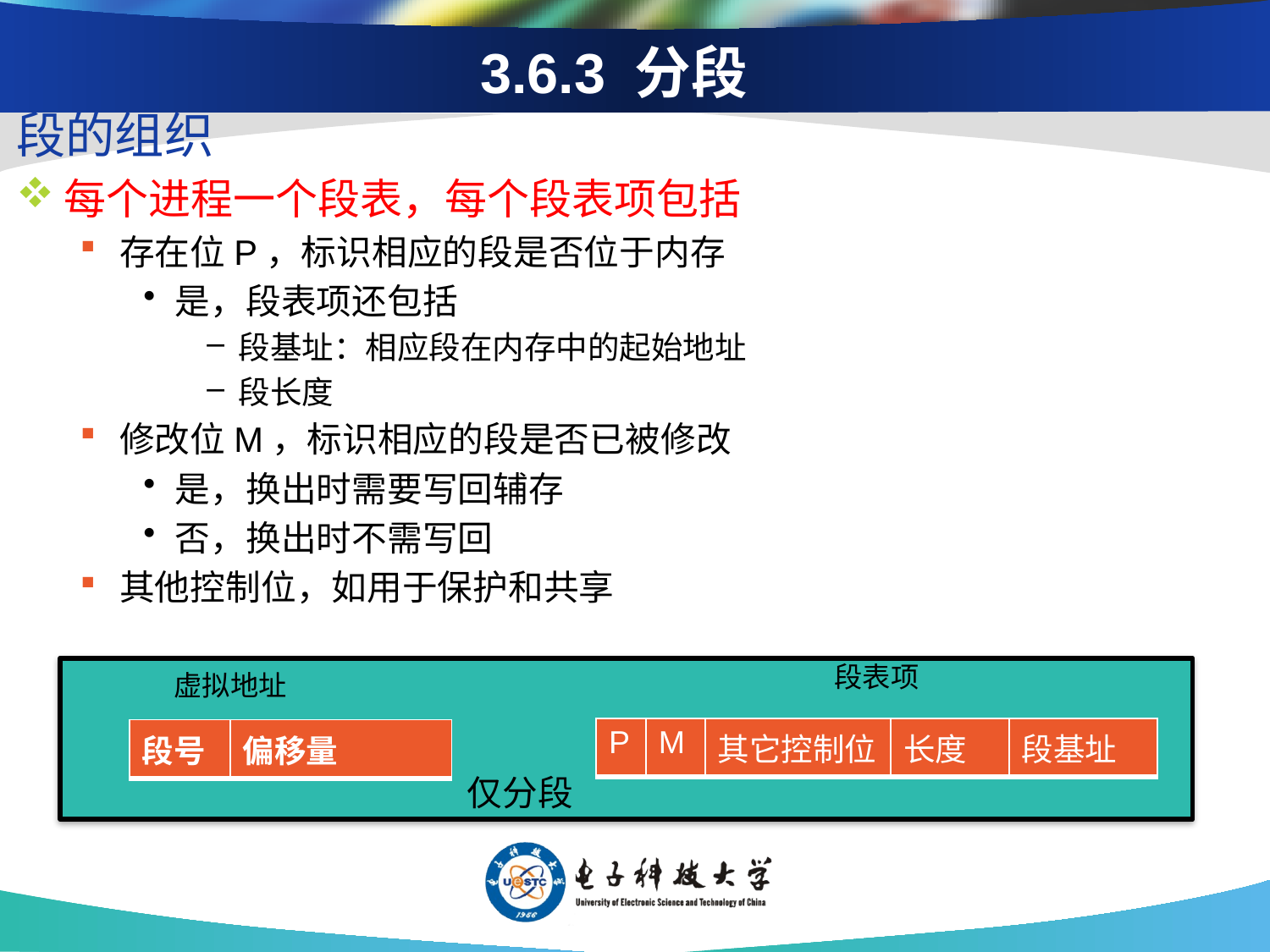

# 3.6.3 分段
段的组织
每个进程一个段表，每个段表项包括
存在位P，标识相应的段是否位于内存
是，段表项还包括
段基址：相应段在内存中的起始地址
段长度
修改位M，标识相应的段是否已被修改
是，换出时需要写回辅存
否，换出时不需写回
其他控制位，如用于保护和共享

段表项

虚拟地址
| P | M | 其它控制位 | 长度 | 段基址 |
| --- | --- | --- | --- | --- |
| 段号 | 偏移量 |
| --- | --- |
仅分段